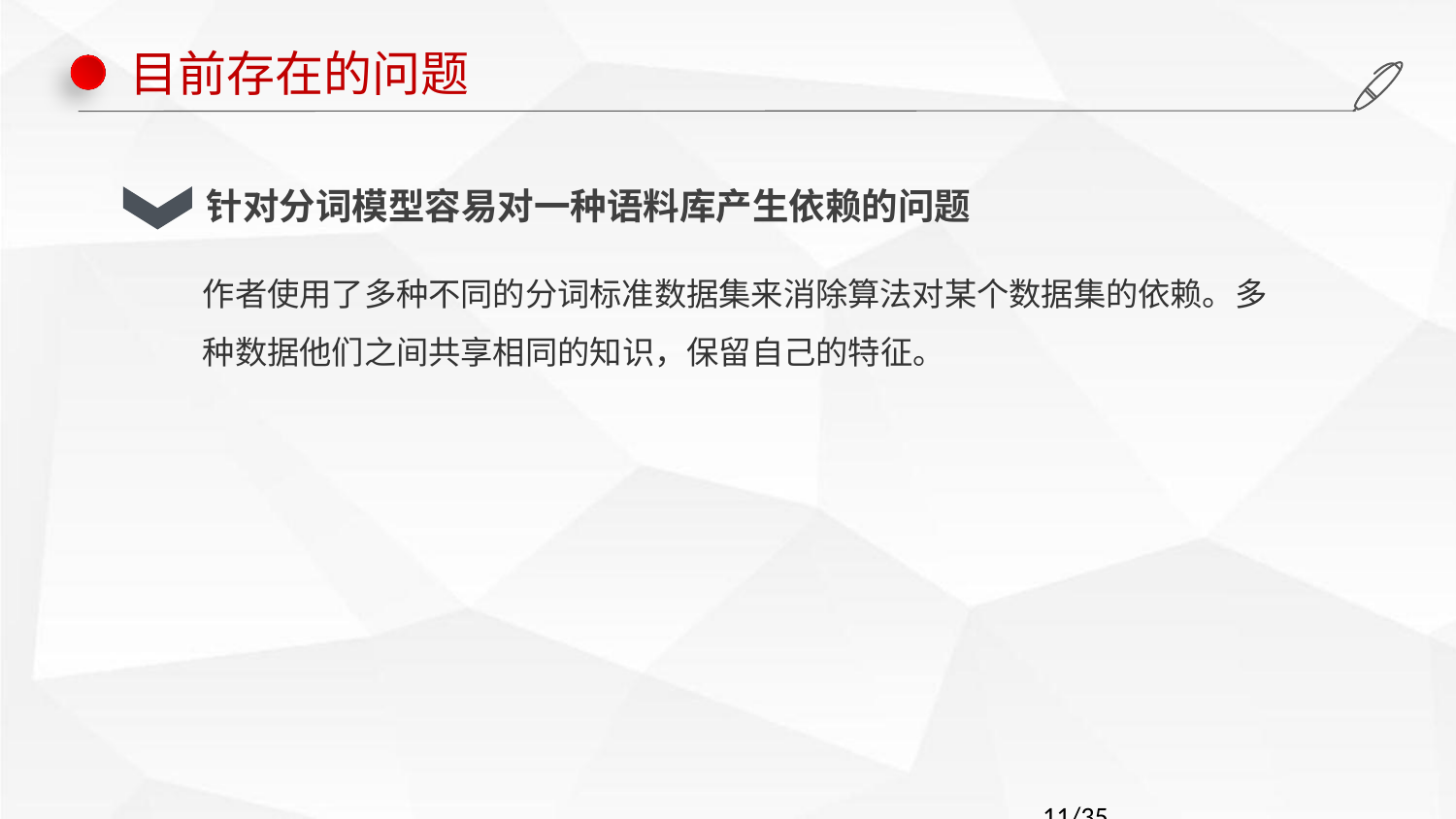

目前存在的问题

针对分词模型容易对一种语料库产生依赖的问题
作者使用了多种不同的分词标准数据集来消除算法对某个数据集的依赖。多种数据他们之间共享相同的知识，保留自己的特征。
		11/35